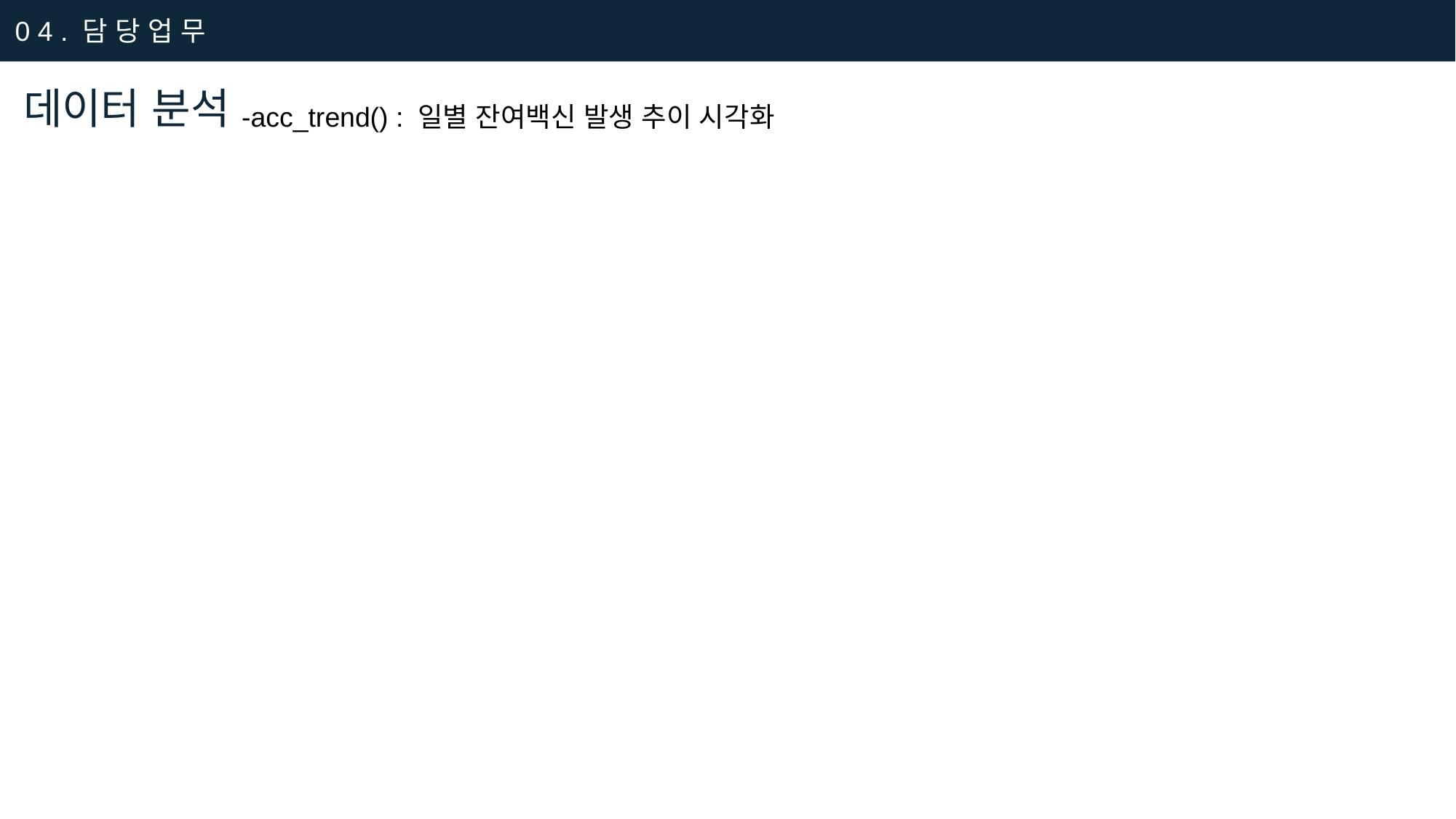

0 4 . 담 당 업 무
데이터 분석
-acc_trend() : 일별 잔여백신 발생 추이 시각화